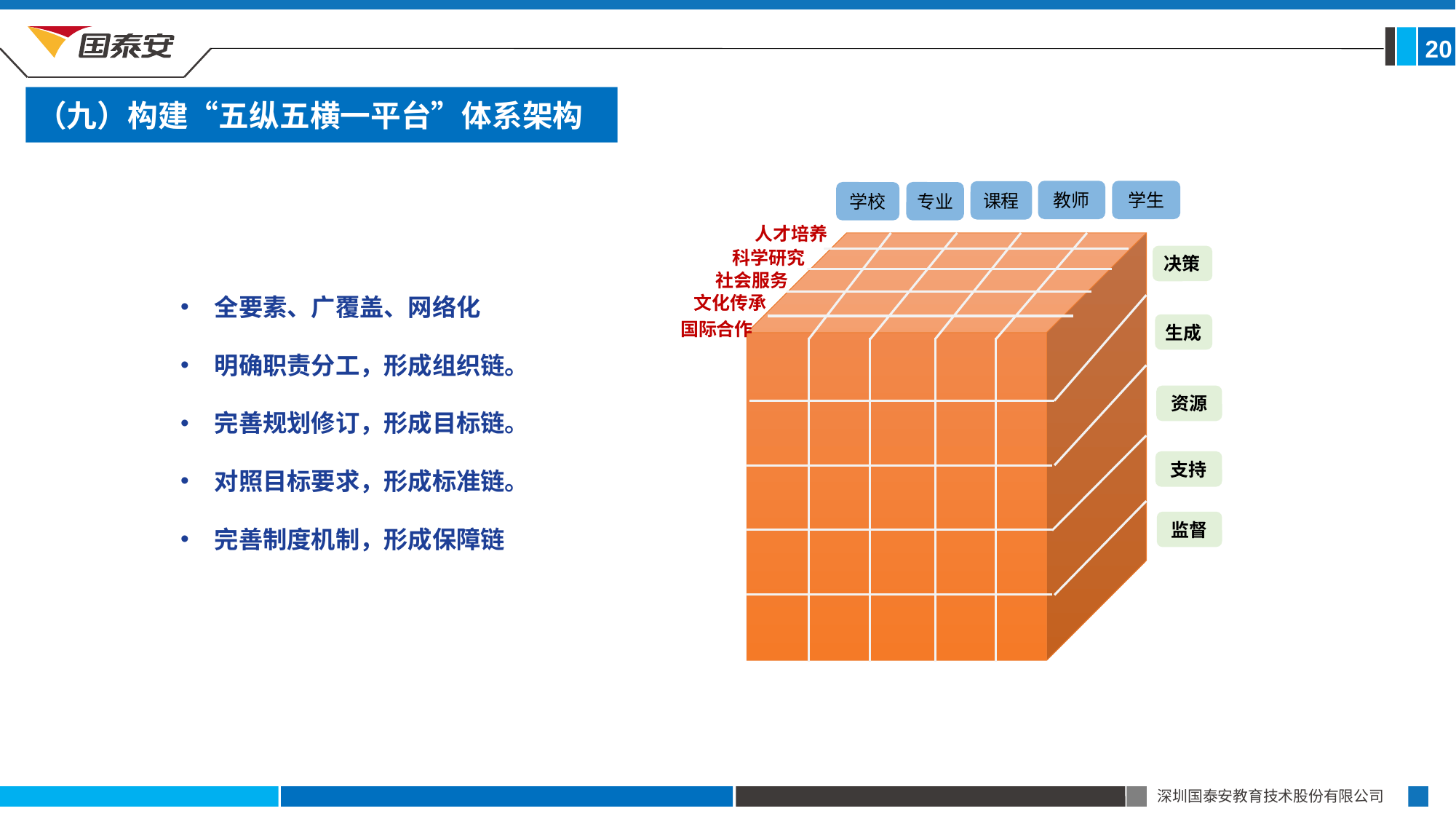

20
（九）构建“五纵五横一平台”体系架构
教师
学生
课程
学校
专业
人才培养

科学研究
决策
社会服务
文化传承
国际合作
生成
资源
支持
监督
全要素、广覆盖、网络化
明确职责分工，形成组织链。
完善规划修订，形成目标链。
对照目标要求，形成标准链。
完善制度机制，形成保障链